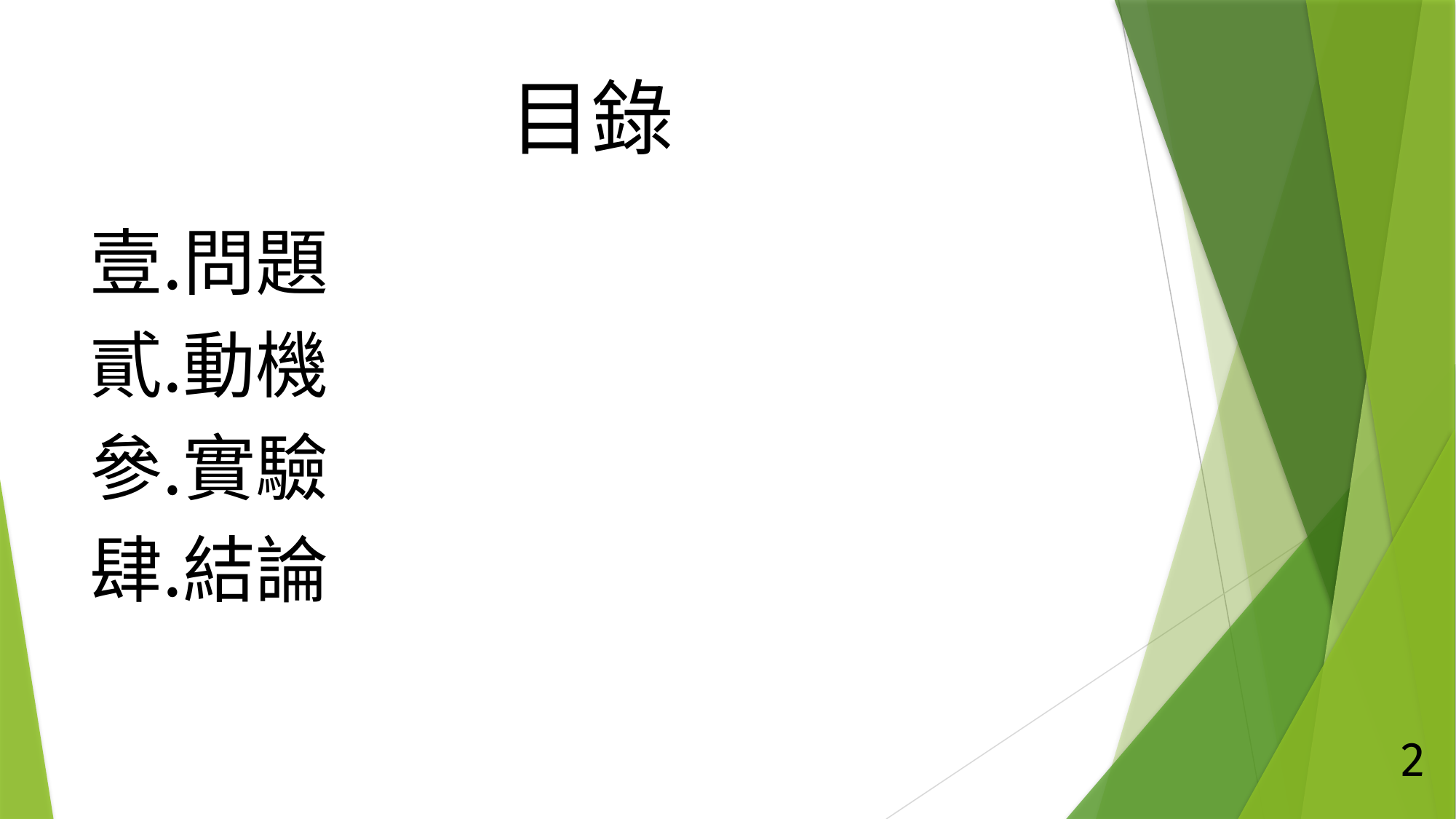

# 目錄
問題
動機
實驗
結論

2